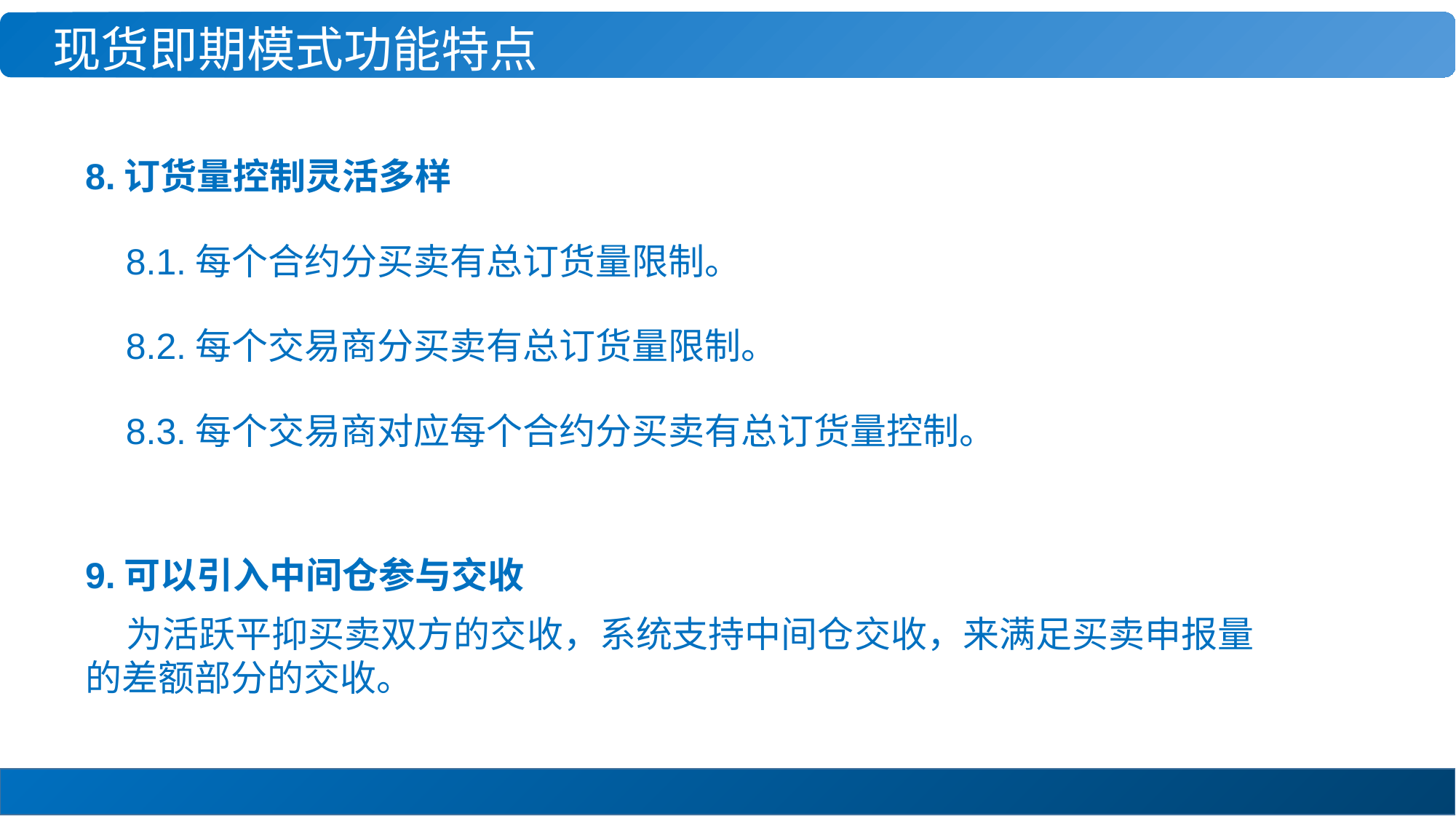

现货即期模式功能特点

8.订货量控制灵活多样
    8.1.每个合约分买卖有总订货量限制。
    8.2.每个交易商分买卖有总订货量限制。
    8.3.每个交易商对应每个合约分买卖有总订货量控制。

9.可以引入中间仓参与交收
    为活跃平抑买卖双方的交收，系统支持中间仓交收，来满足买卖申报量 的差额部分的交收。